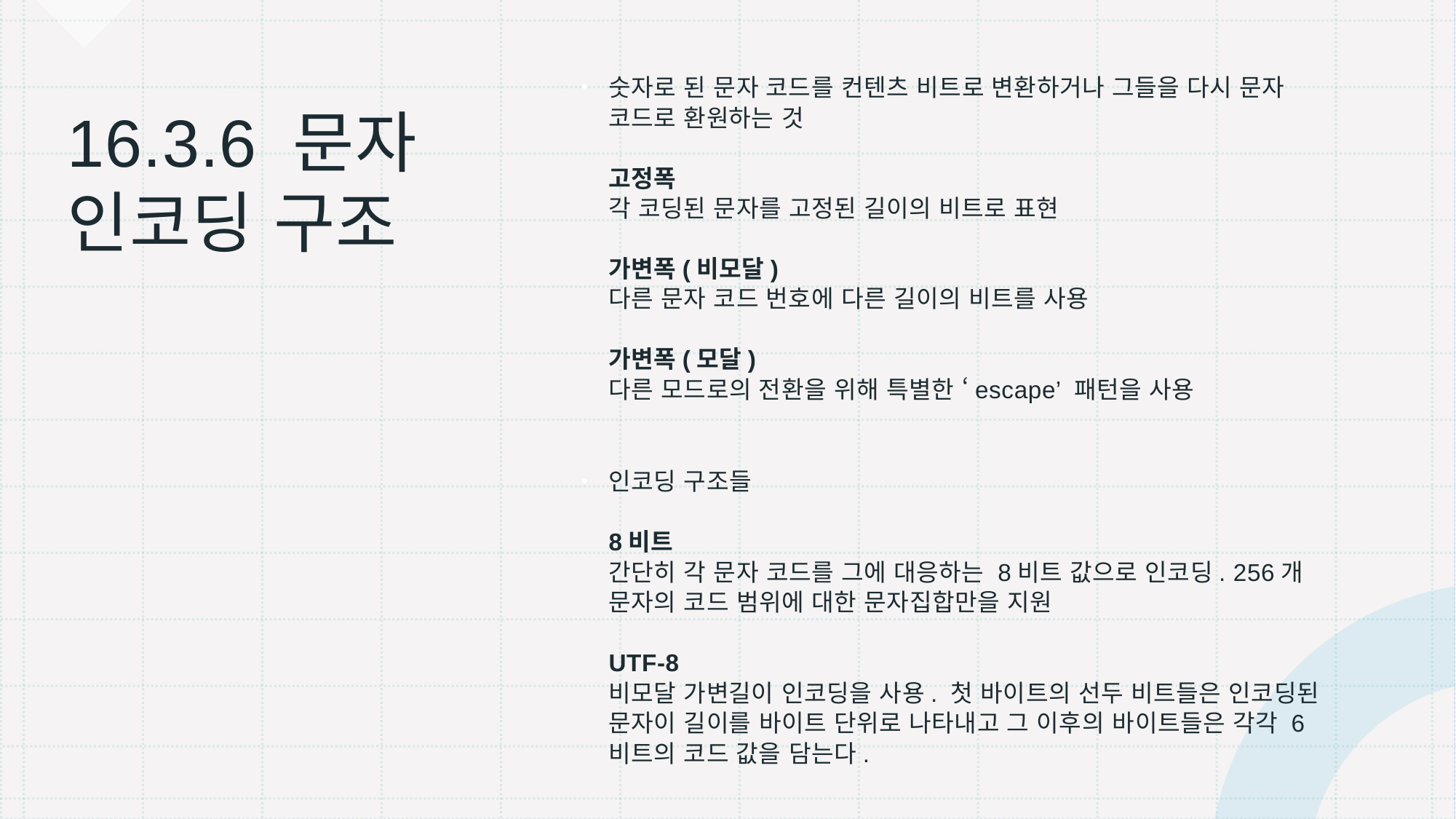

숫자로 된 문자 코드를 컨텐츠 비트로 변환하거나 그들을 다시 문자 코드로 환원하는 것
고정폭
각 코딩된 문자를 고정된 길이의 비트로 표현
가변폭(비모달)
다른 문자 코드 번호에 다른 길이의 비트를 사용
가변폭(모달)
다른 모드로의 전환을 위해 특별한 ‘escape’ 패턴을 사용

인코딩 구조들
8비트
간단히 각 문자 코드를 그에 대응하는 8비트 값으로 인코딩. 256개 문자의 코드 범위에 대한 문자집합만을 지원
UTF-8
비모달 가변길이 인코딩을 사용. 첫 바이트의 선두 비트들은 인코딩된 문자이 길이를 바이트 단위로 나타내고 그 이후의 바이트들은 각각 6비트의 코드 값을 담는다.
# 16.3.6 문자 인코딩 구조